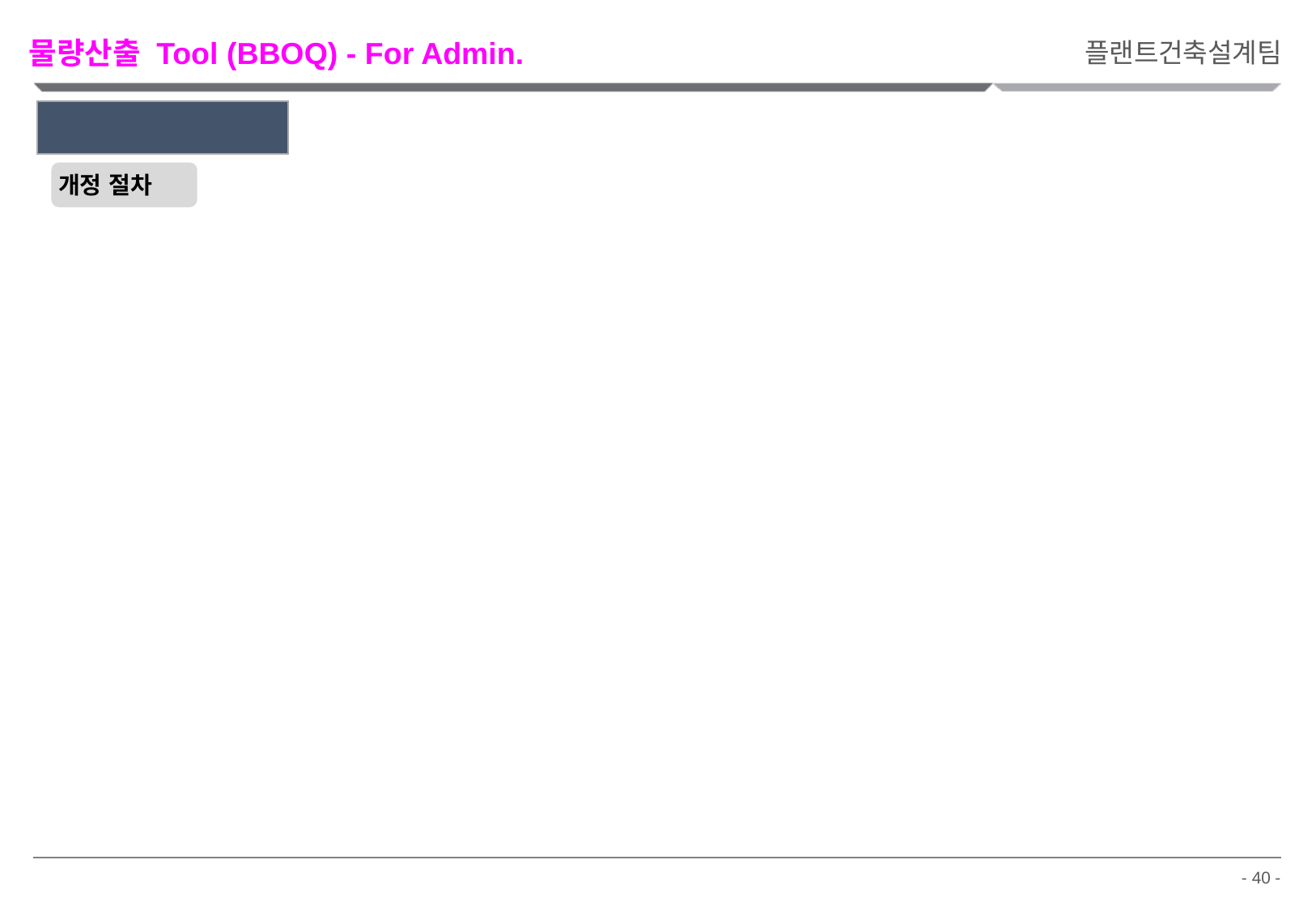

물량산출 Tool (BBOQ) - For Admin.
플랜트건축설계팀
3. 팀 표준 개정 관련
개정 절차